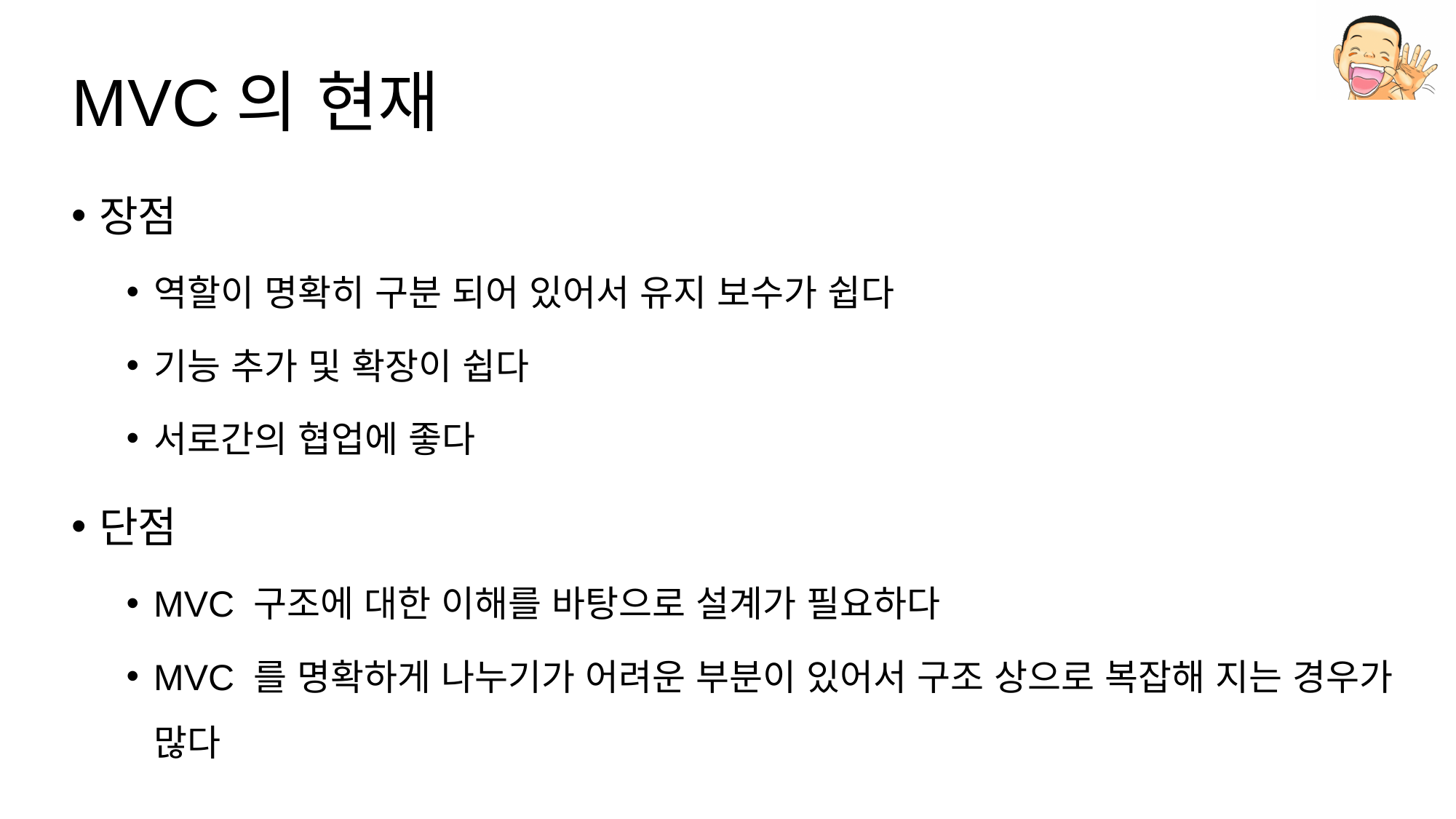

# MVC의 현재
장점
역할이 명확히 구분 되어 있어서 유지 보수가 쉽다
기능 추가 및 확장이 쉽다
서로간의 협업에 좋다
단점
MVC 구조에 대한 이해를 바탕으로 설계가 필요하다
MVC 를 명확하게 나누기가 어려운 부분이 있어서 구조 상으로 복잡해 지는 경우가 많다